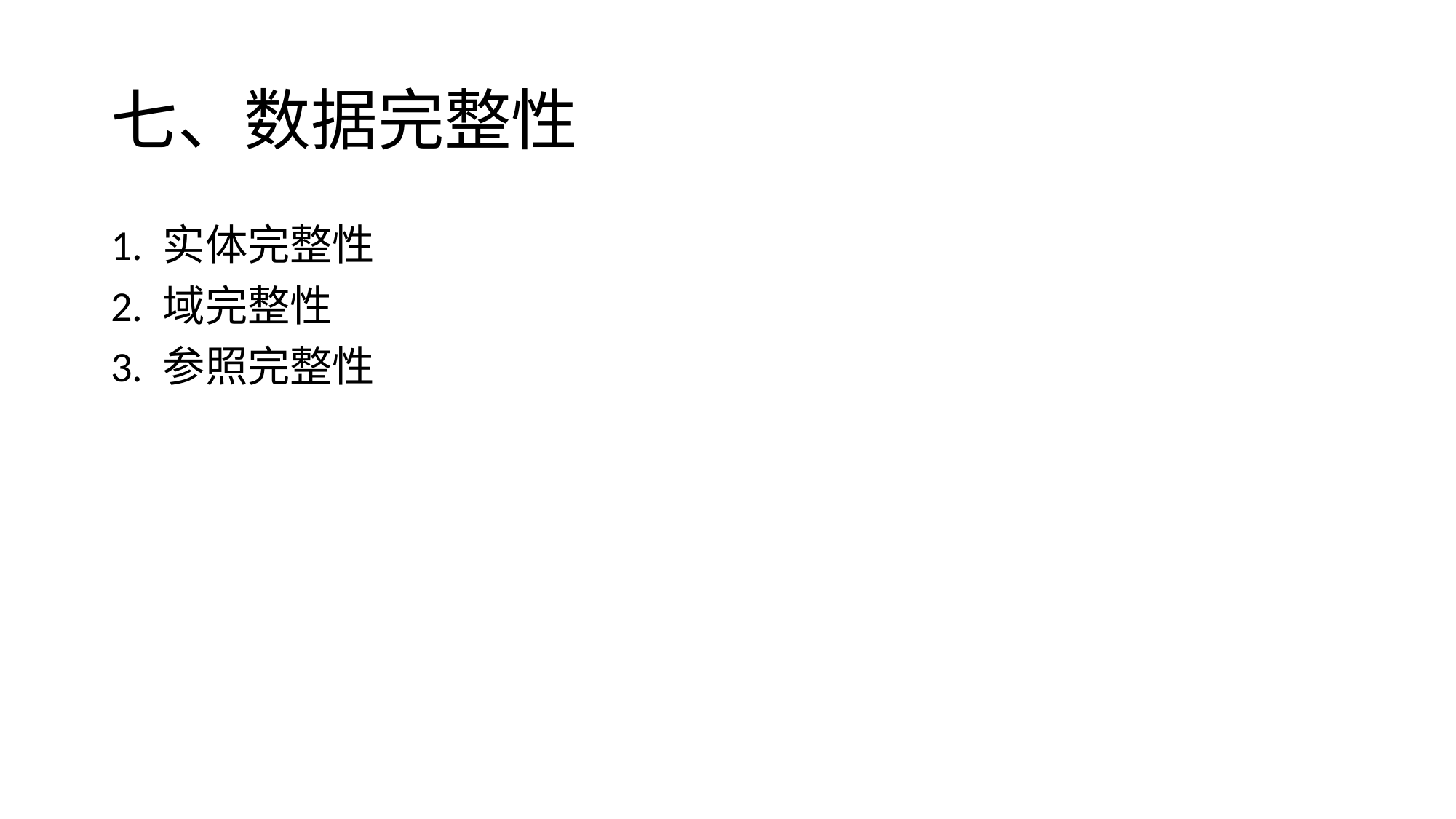

# 七、数据完整性
1. 实体完整性
2. 域完整性
3. 参照完整性